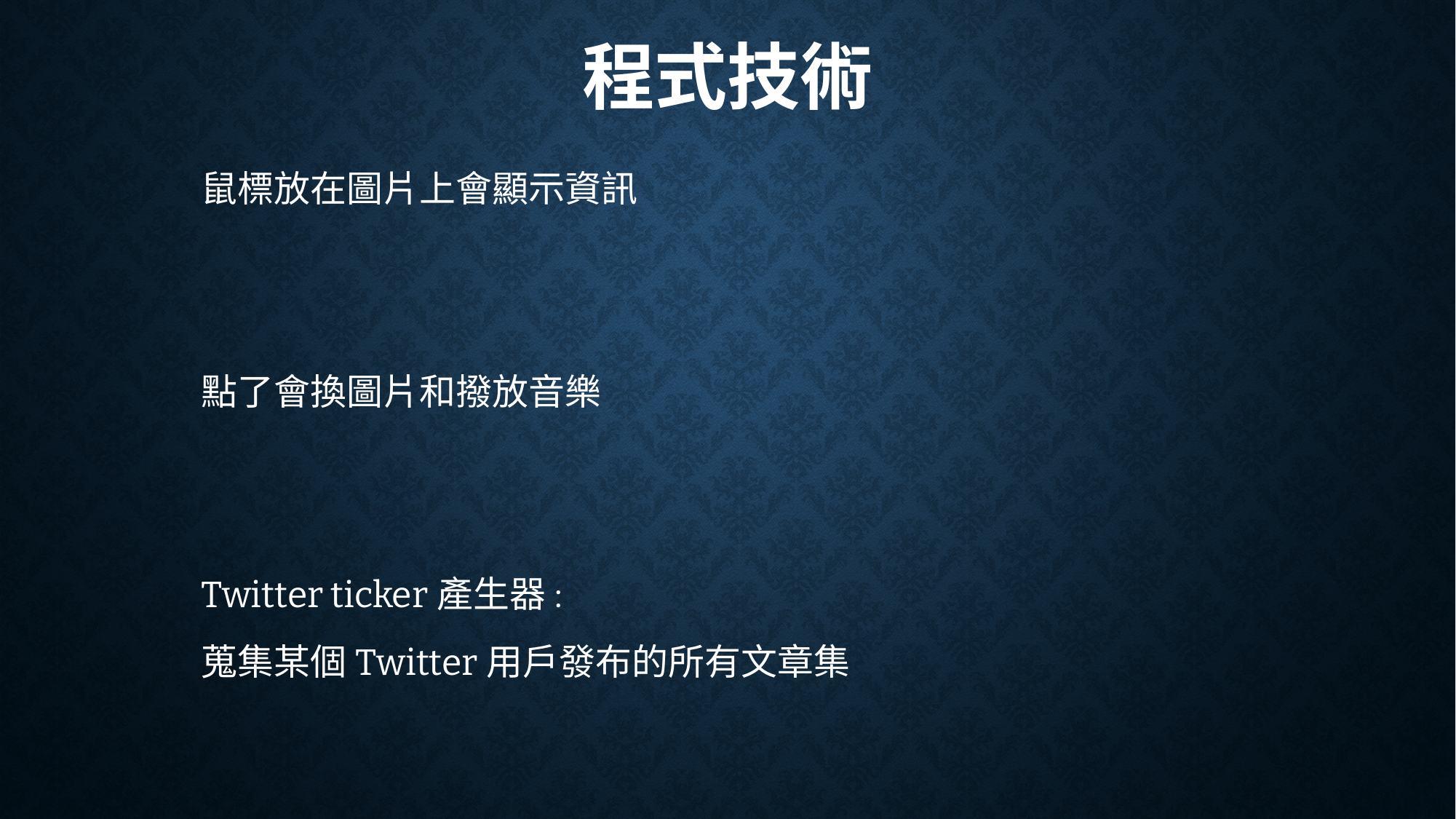

# 程式技術
鼠標放在圖片上會顯示資訊

點了會換圖片和撥放音樂

Twitter ticker產生器:
蒐集某個Twitter用戶發布的所有文章集